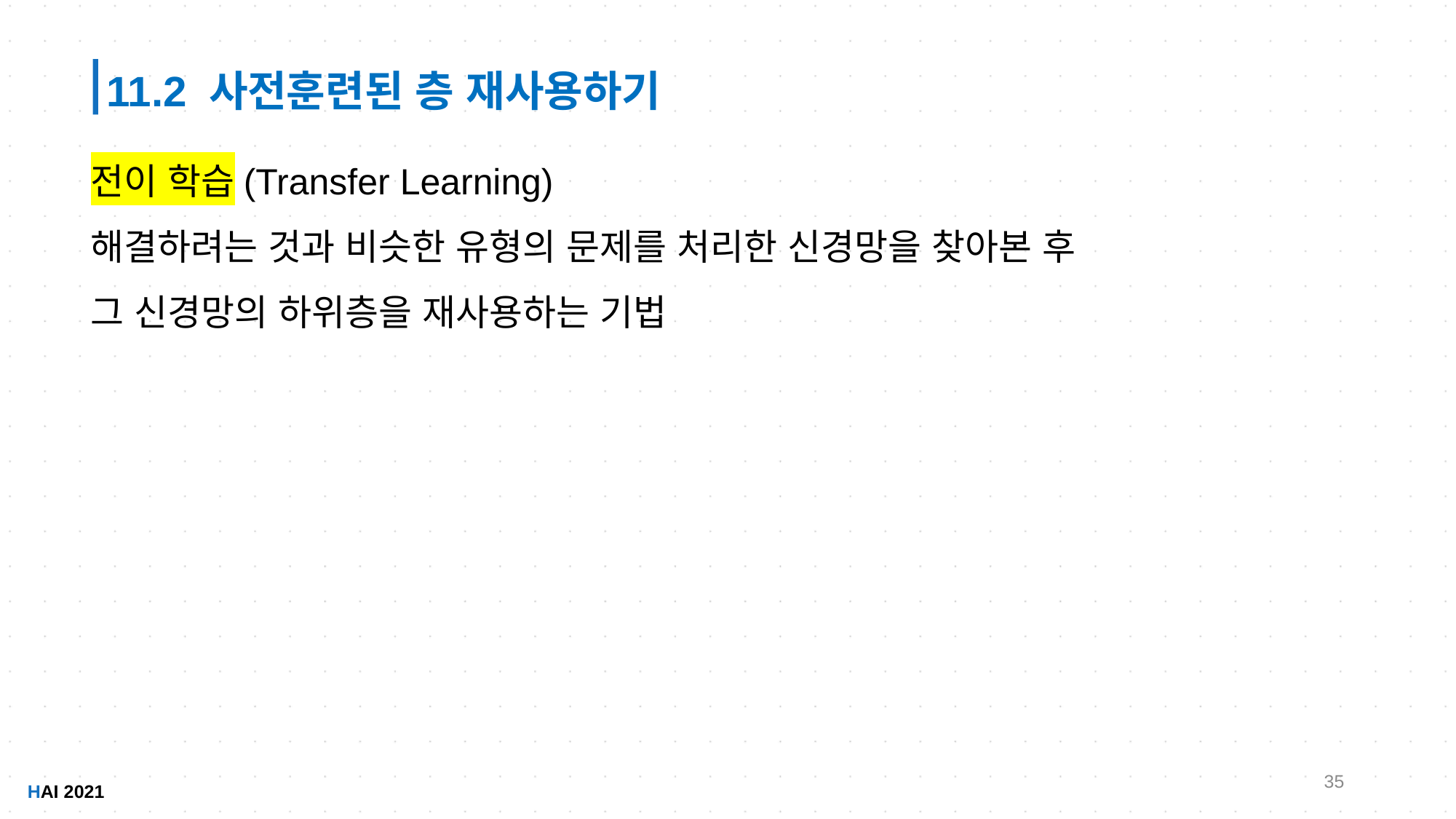

11.2 사전훈련된 층 재사용하기
전이 학습(Transfer Learning)
해결하려는 것과 비슷한 유형의 문제를 처리한 신경망을 찾아본 후
그 신경망의 하위층을 재사용하는 기법
35
HAI 2021